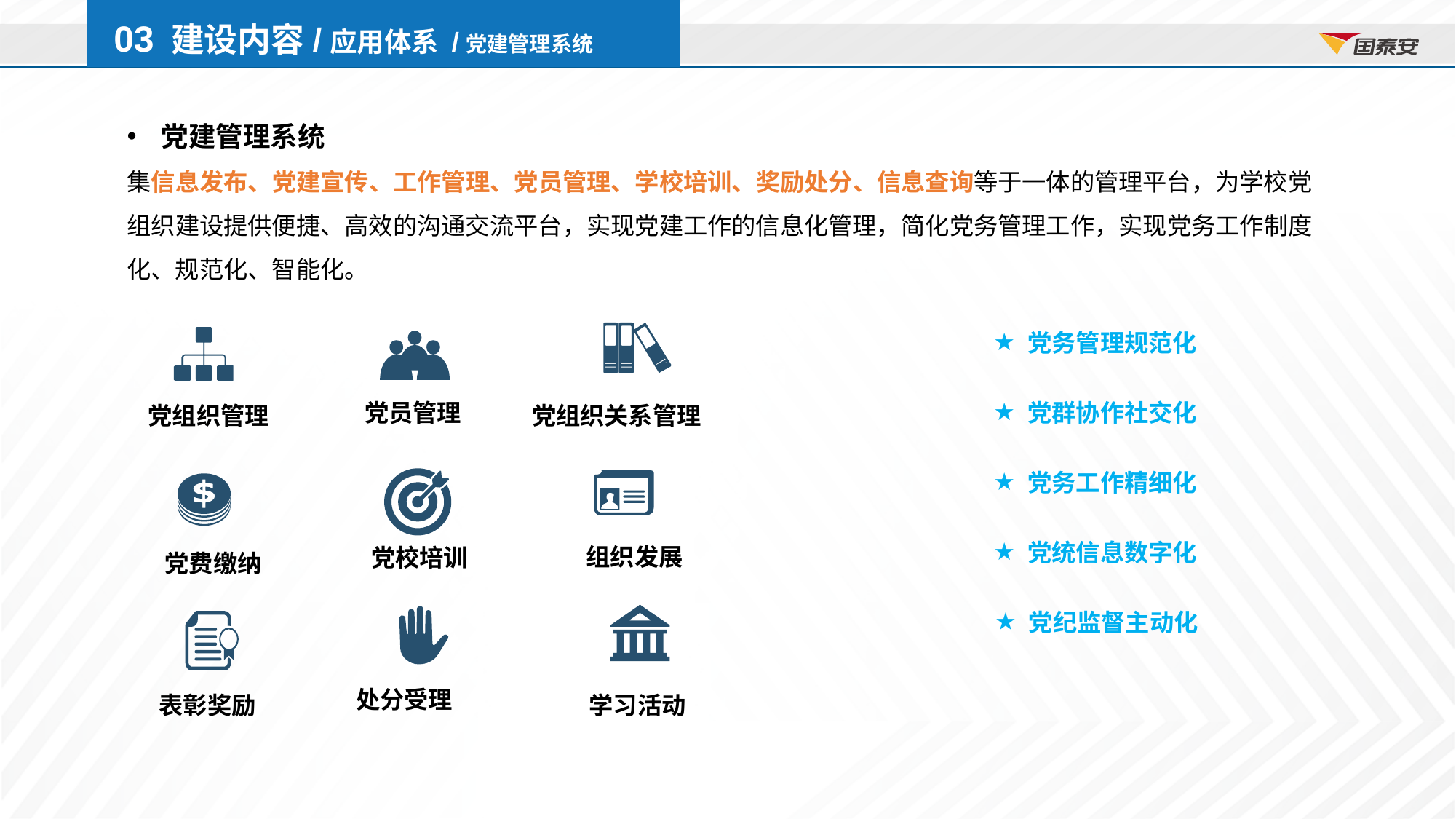

03 建设内容/应用体系 /党建管理系统
党建管理系统
集信息发布、党建宣传、工作管理、党员管理、学校培训、奖励处分、信息查询等于一体的管理平台，为学校党组织建设提供便捷、高效的沟通交流平台，实现党建工作的信息化管理，简化党务管理工作，实现党务工作制度化、规范化、智能化。

党务管理规范化

党员管理
党组织关系管理
党组织管理
党群协作社交化
党务工作精细化

组织发展
党校培训
党费缴纳
党统信息数字化
党纪监督主动化

处分受理
表彰奖励
学习活动